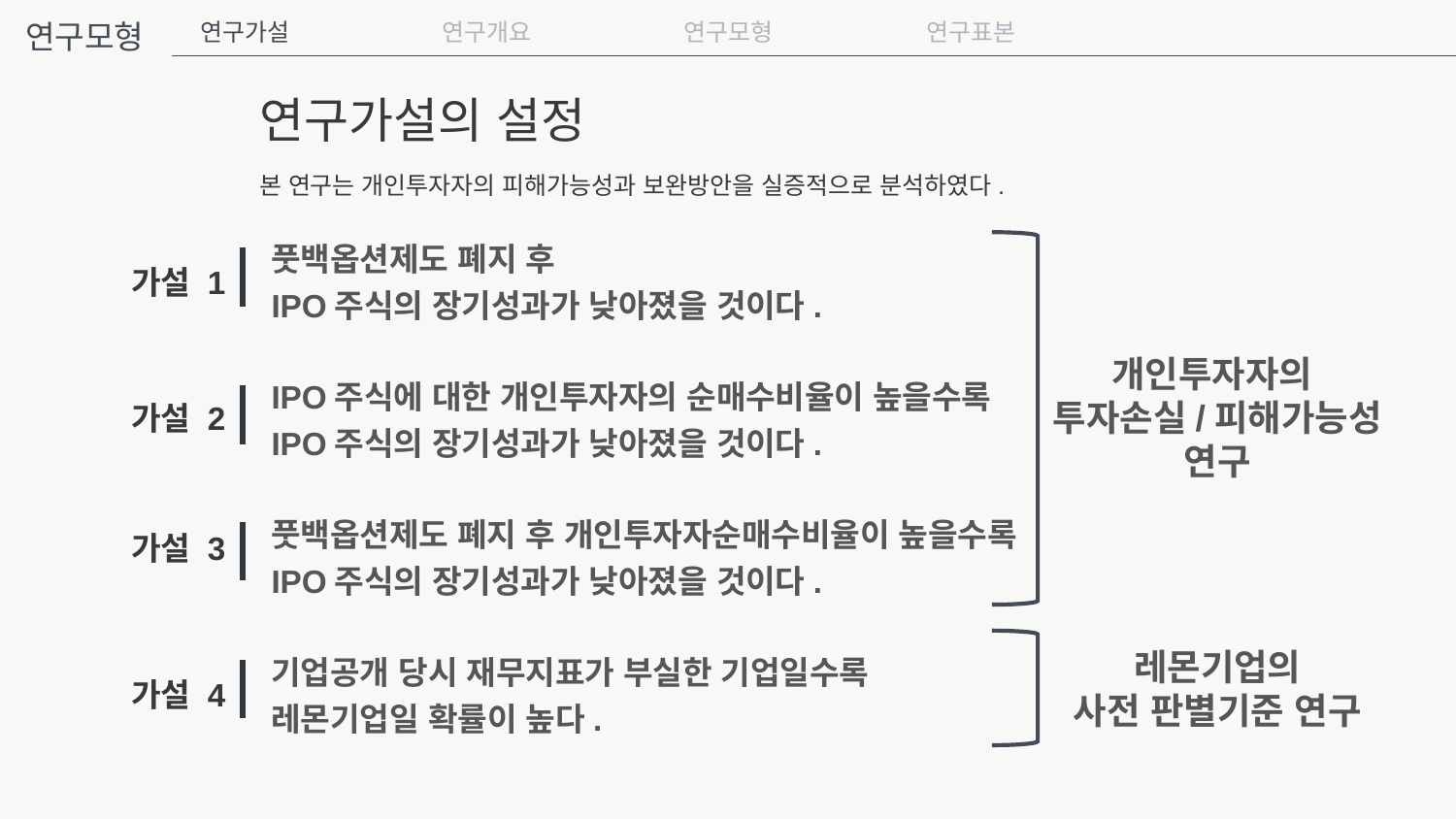

연구모형
연구가설
연구개요
연구모형
연구표본
연구가설의 설정
본 연구는 개인투자자의 피해가능성과 보완방안을 실증적으로 분석하였다.
풋백옵션제도 폐지 후
IPO주식의 장기성과가 낮아졌을 것이다.
가설 1

개인투자자의
투자손실/피해가능성
연구
IPO주식에 대한 개인투자자의 순매수비율이 높을수록
IPO주식의 장기성과가 낮아졌을 것이다.
가설 2
풋백옵션제도 폐지 후 개인투자자순매수비율이 높을수록
IPO주식의 장기성과가 낮아졌을 것이다.
가설 3

레몬기업의
사전 판별기준 연구
기업공개 당시 재무지표가 부실한 기업일수록
레몬기업일 확률이 높다.
가설 4